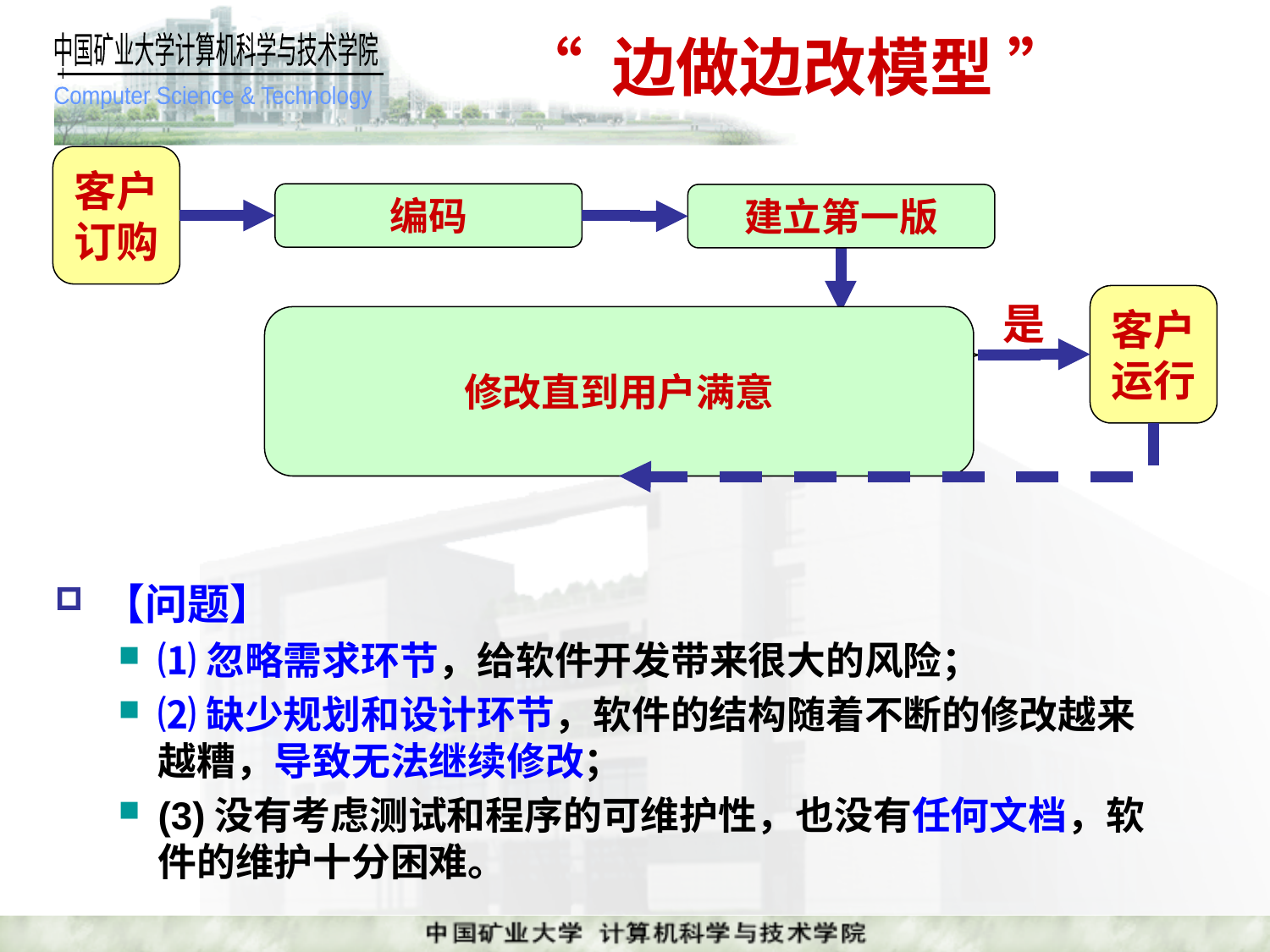

# “ 边做边改模型 ”
客户
订购
编码
建立第一版
客户
运行
是
否
修改直到用户满意
客户满意
修改
【问题】
⑴忽略需求环节，给软件开发带来很大的风险；
⑵缺少规划和设计环节，软件的结构随着不断的修改越来越糟，导致无法继续修改；
(3)没有考虑测试和程序的可维护性，也没有任何文档，软件的维护十分困难。
91